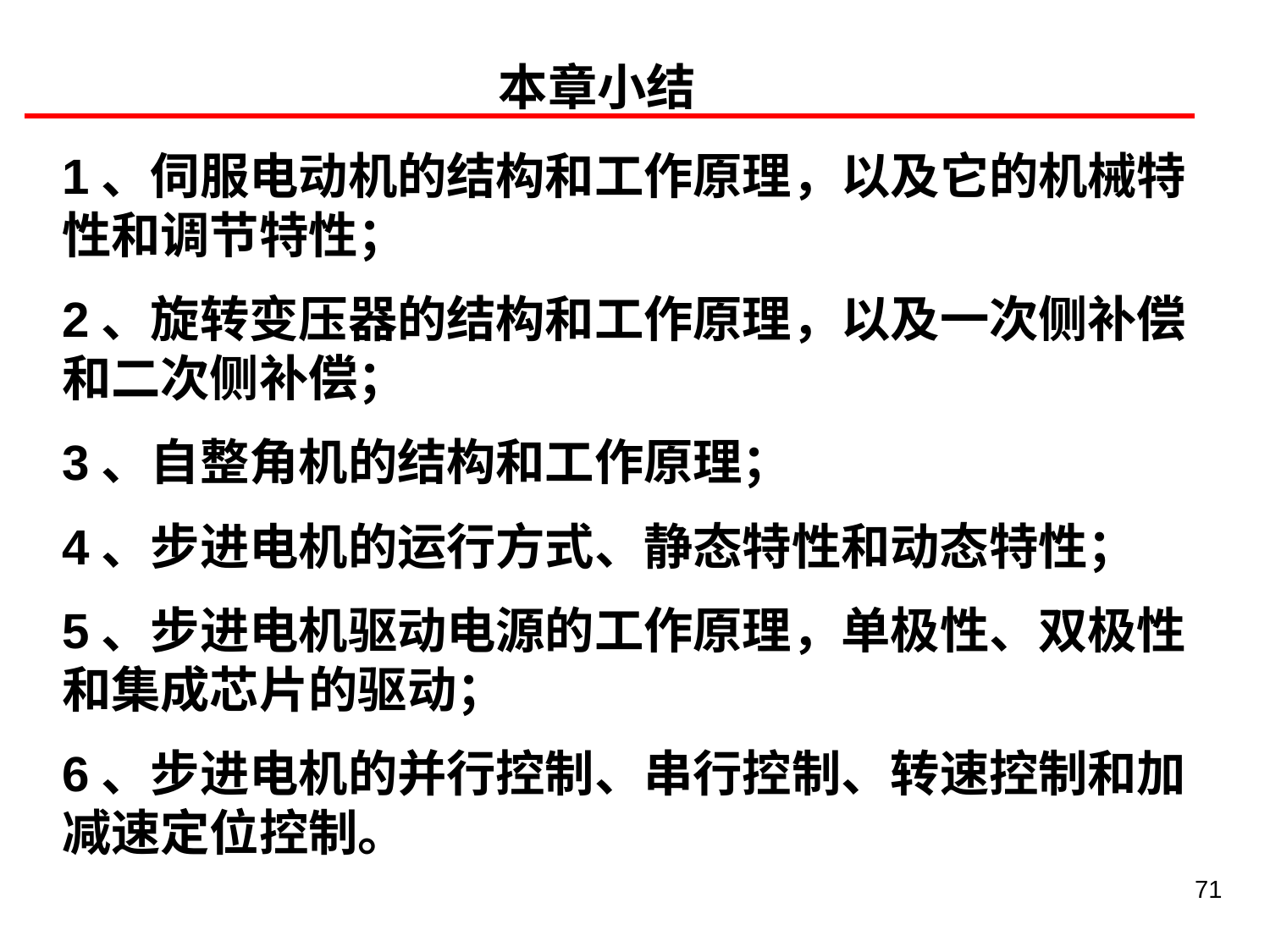

# 本章小结
1、伺服电动机的结构和工作原理，以及它的机械特性和调节特性；
2、旋转变压器的结构和工作原理，以及一次侧补偿和二次侧补偿；
3、自整角机的结构和工作原理；
4、步进电机的运行方式、静态特性和动态特性；
5、步进电机驱动电源的工作原理，单极性、双极性和集成芯片的驱动；
6、步进电机的并行控制、串行控制、转速控制和加减速定位控制。
71